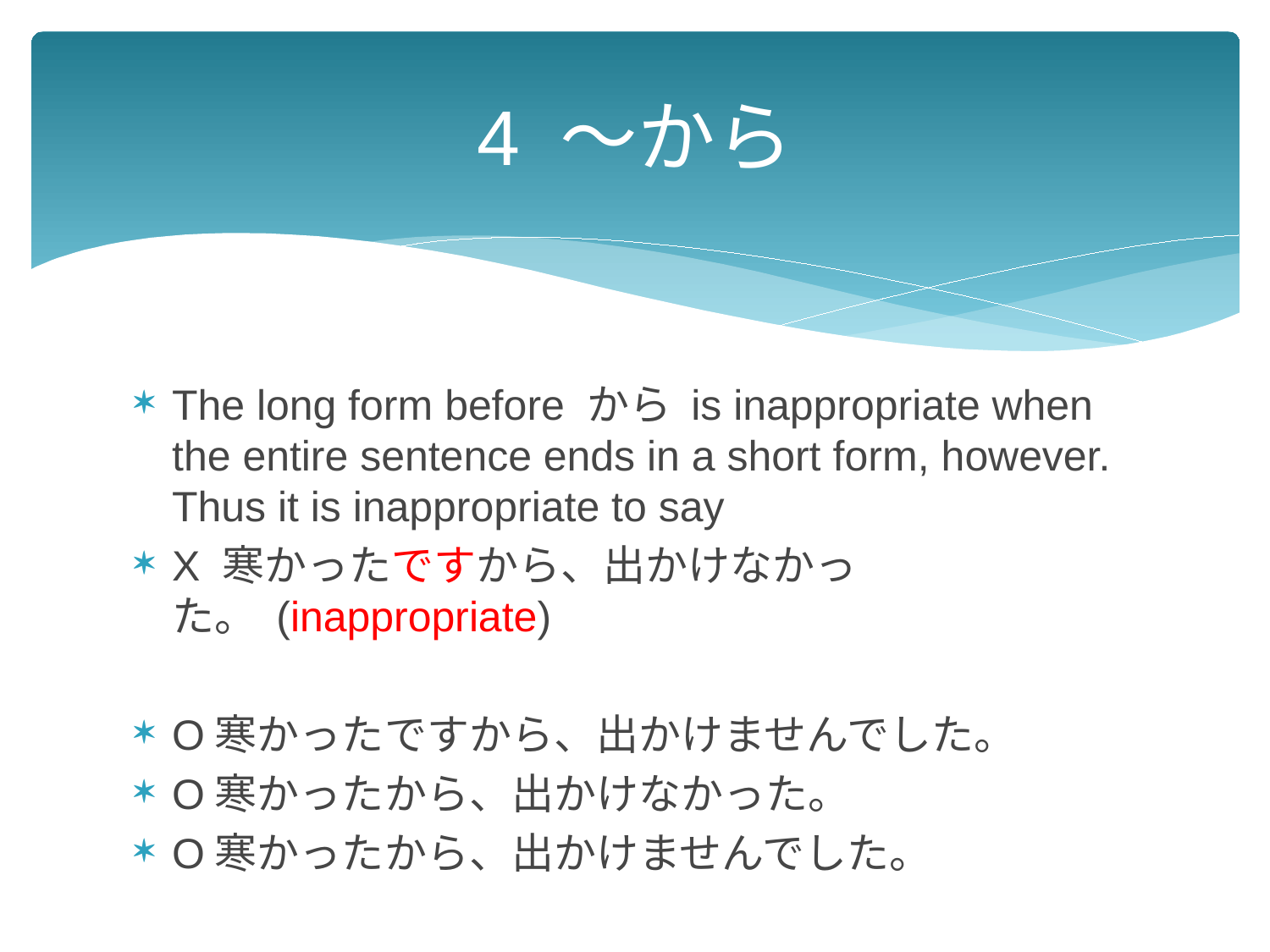

# 4 ～から
The long form before から is inappropriate when the entire sentence ends in a short form, however. Thus it is inappropriate to say
X 寒かったですから、出かけなかった。 (inappropriate)

O寒かったですから、出かけませんでした。
O寒かったから、出かけなかった。
O寒かったから、出かけませんでした。